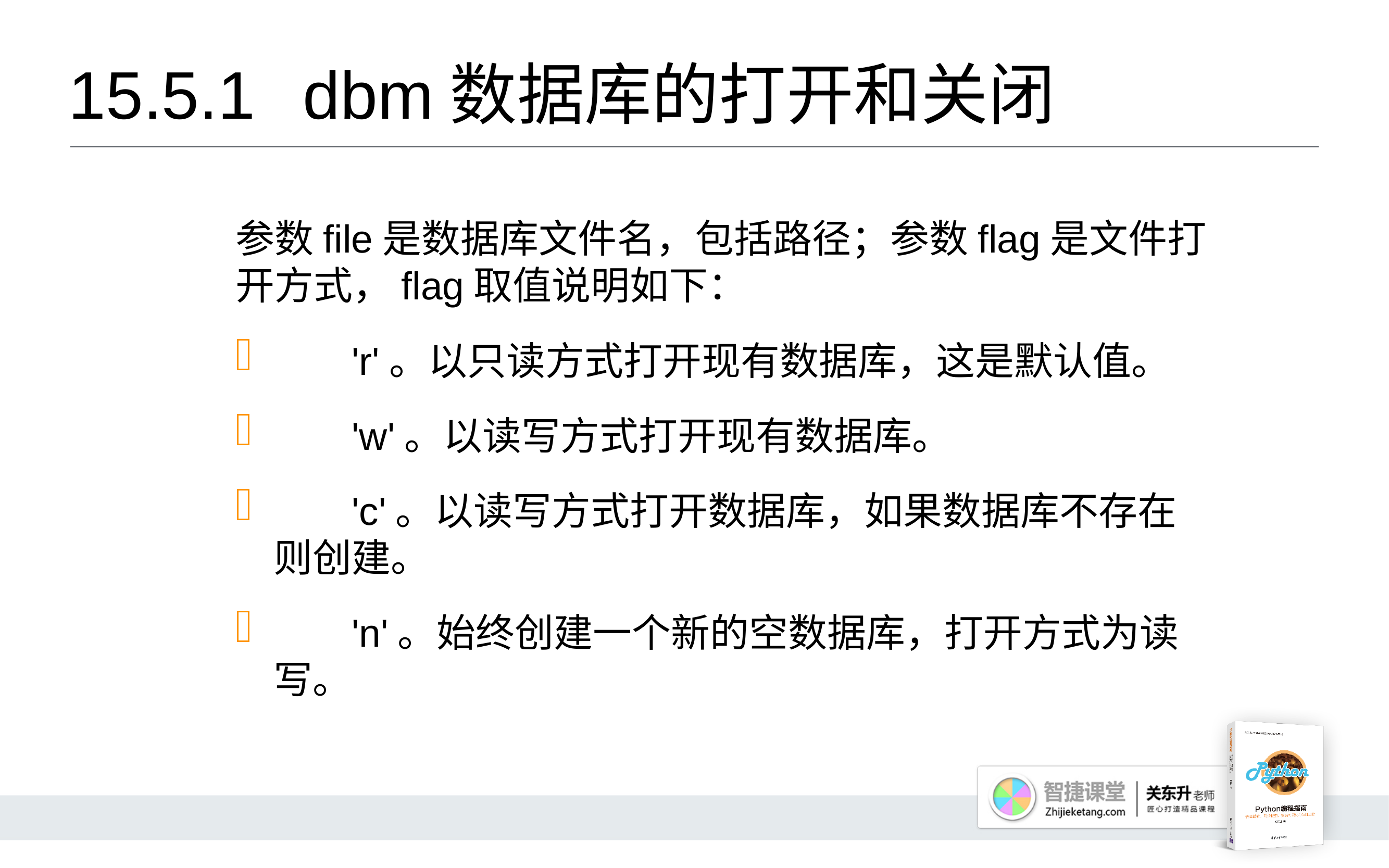

# 15.5.1 	dbm数据库的打开和关闭
参数file是数据库文件名，包括路径；参数flag是文件打开方式，flag取值说明如下：
	'r'。以只读方式打开现有数据库，这是默认值。
	'w'。以读写方式打开现有数据库。
	'c'。以读写方式打开数据库，如果数据库不存在则创建。
	'n'。始终创建一个新的空数据库，打开方式为读写。